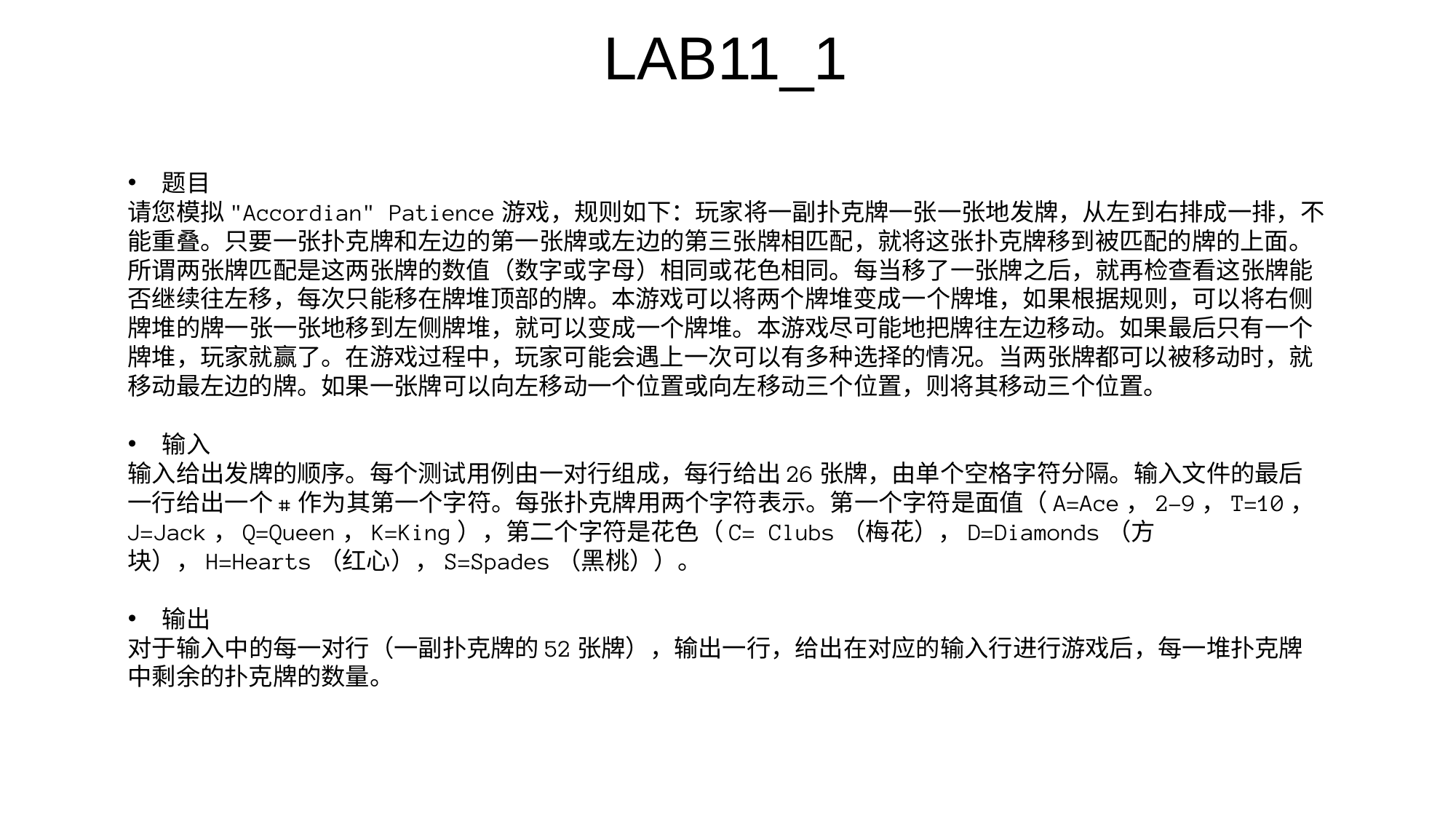

LAB11_1
题目
请您模拟"Accordian" Patience游戏，规则如下：玩家将一副扑克牌一张一张地发牌，从左到右排成一排，不能重叠。只要一张扑克牌和左边的第一张牌或左边的第三张牌相匹配，就将这张扑克牌移到被匹配的牌的上面。所谓两张牌匹配是这两张牌的数值（数字或字母）相同或花色相同。每当移了一张牌之后，就再检查看这张牌能否继续往左移，每次只能移在牌堆顶部的牌。本游戏可以将两个牌堆变成一个牌堆，如果根据规则，可以将右侧牌堆的牌一张一张地移到左侧牌堆，就可以变成一个牌堆。本游戏尽可能地把牌往左边移动。如果最后只有一个牌堆，玩家就赢了。在游戏过程中，玩家可能会遇上一次可以有多种选择的情况。当两张牌都可以被移动时，就移动最左边的牌。如果一张牌可以向左移动一个位置或向左移动三个位置，则将其移动三个位置。

输入
输入给出发牌的顺序。每个测试用例由一对行组成，每行给出26张牌，由单个空格字符分隔。输入文件的最后一行给出一个#作为其第一个字符。每张扑克牌用两个字符表示。第一个字符是面值（A=Ace，2-9，T=10，J=Jack，Q=Queen，K=King），第二个字符是花色（C= Clubs（梅花），D=Diamonds（方块），H=Hearts（红心），S=Spades（黑桃））。

输出
对于输入中的每一对行（一副扑克牌的52张牌），输出一行，给出在对应的输入行进行游戏后，每一堆扑克牌中剩余的扑克牌的数量。